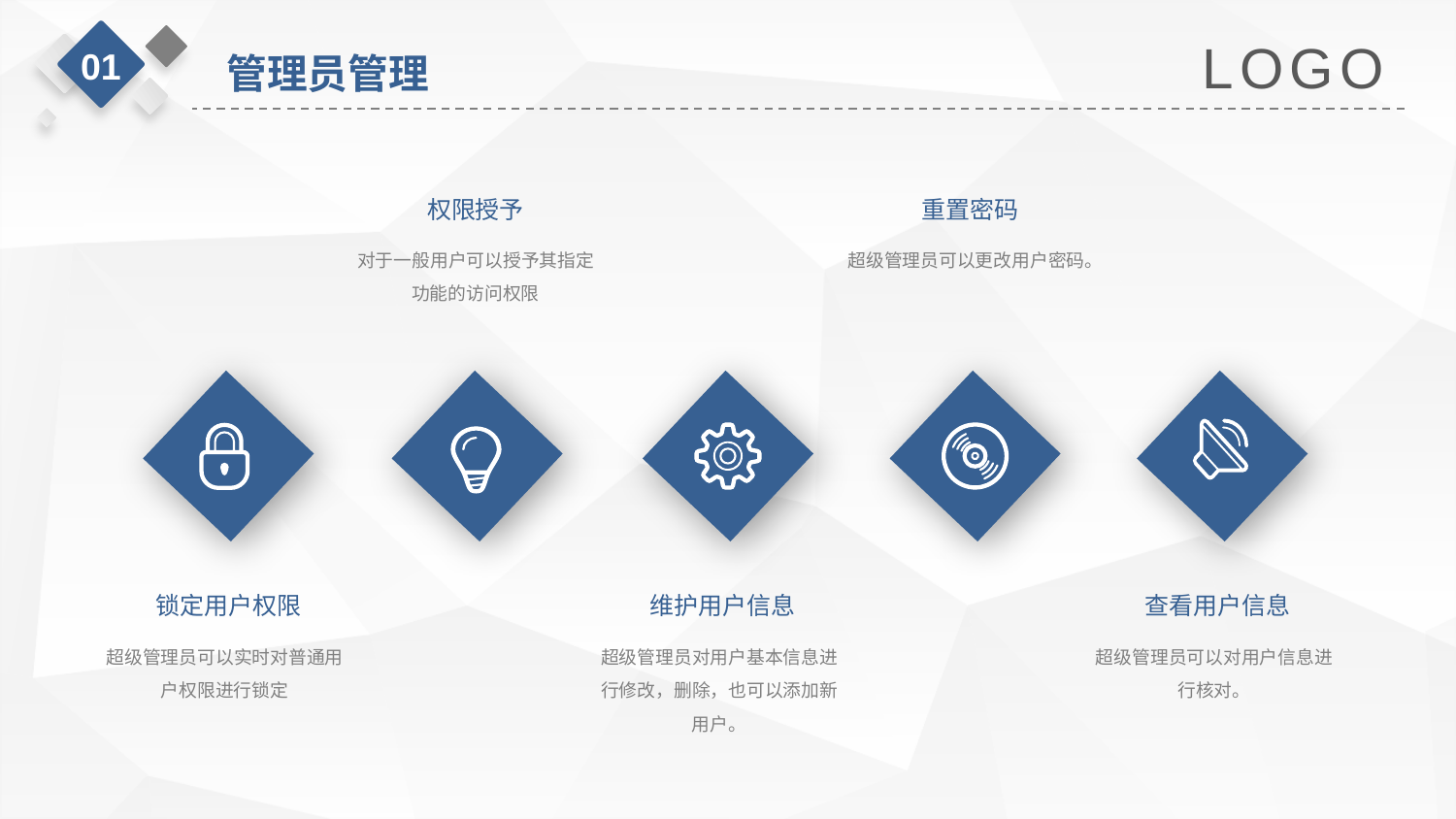

LOGO

01

管理员管理
权限授予
重置密码
对于一般用户可以授予其指定功能的访问权限
超级管理员可以更改用户密码。

锁定用户权限
维护用户信息
查看用户信息
超级管理员可以实时对普通用户权限进行锁定
超级管理员对用户基本信息进行修改，删除，也可以添加新用户。
超级管理员可以对用户信息进行核对。